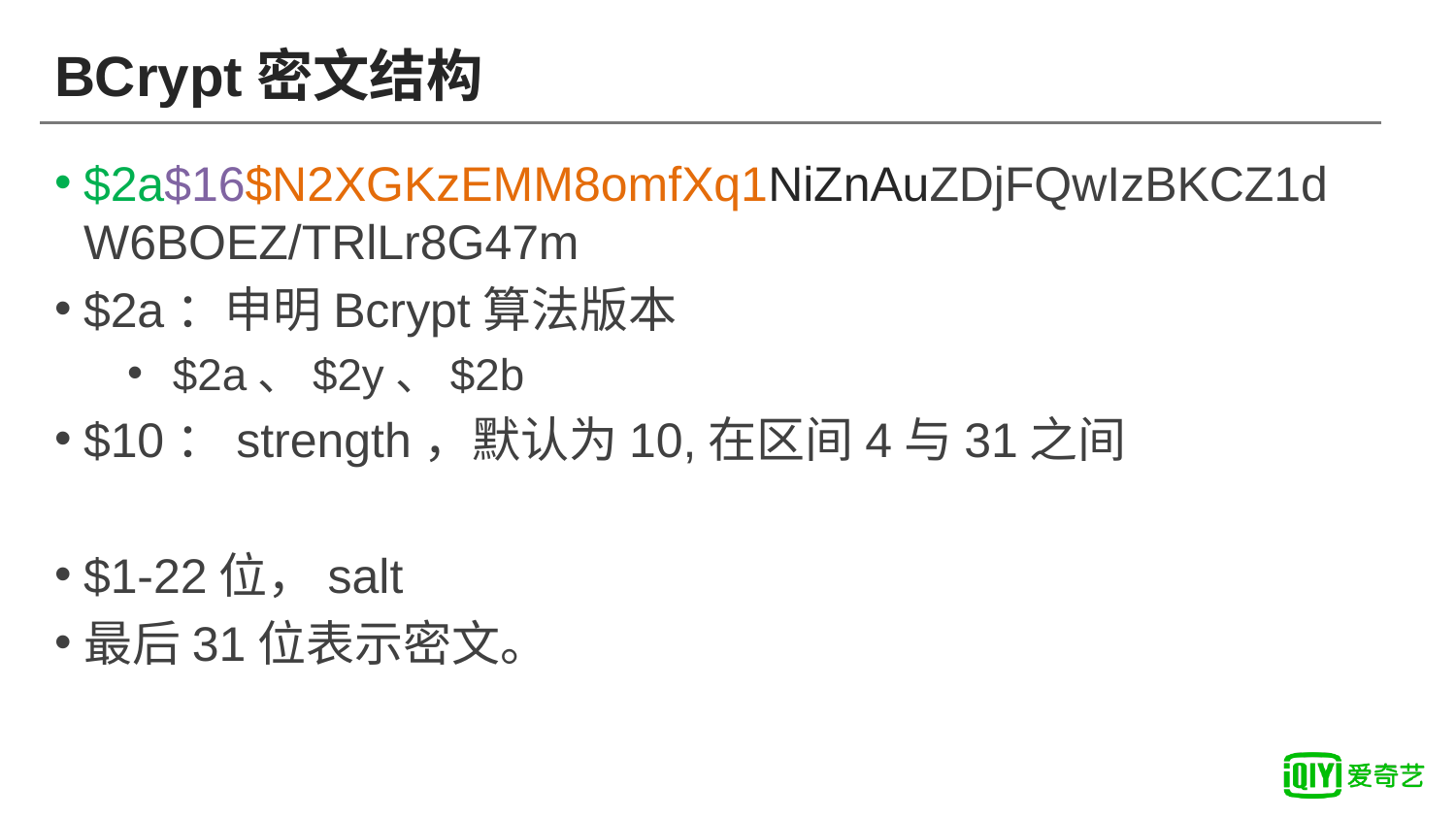

# BCrypt密文结构
$2a$16$N2XGKzEMM8omfXq1NiZnAuZDjFQwIzBKCZ1dW6BOEZ/TRlLr8G47m
$2a：申明Bcrypt算法版本
$2a、$2y、$2b
$10：strength，默认为10,在区间4与31之间

$1-22位，salt
最后31位表示密文。